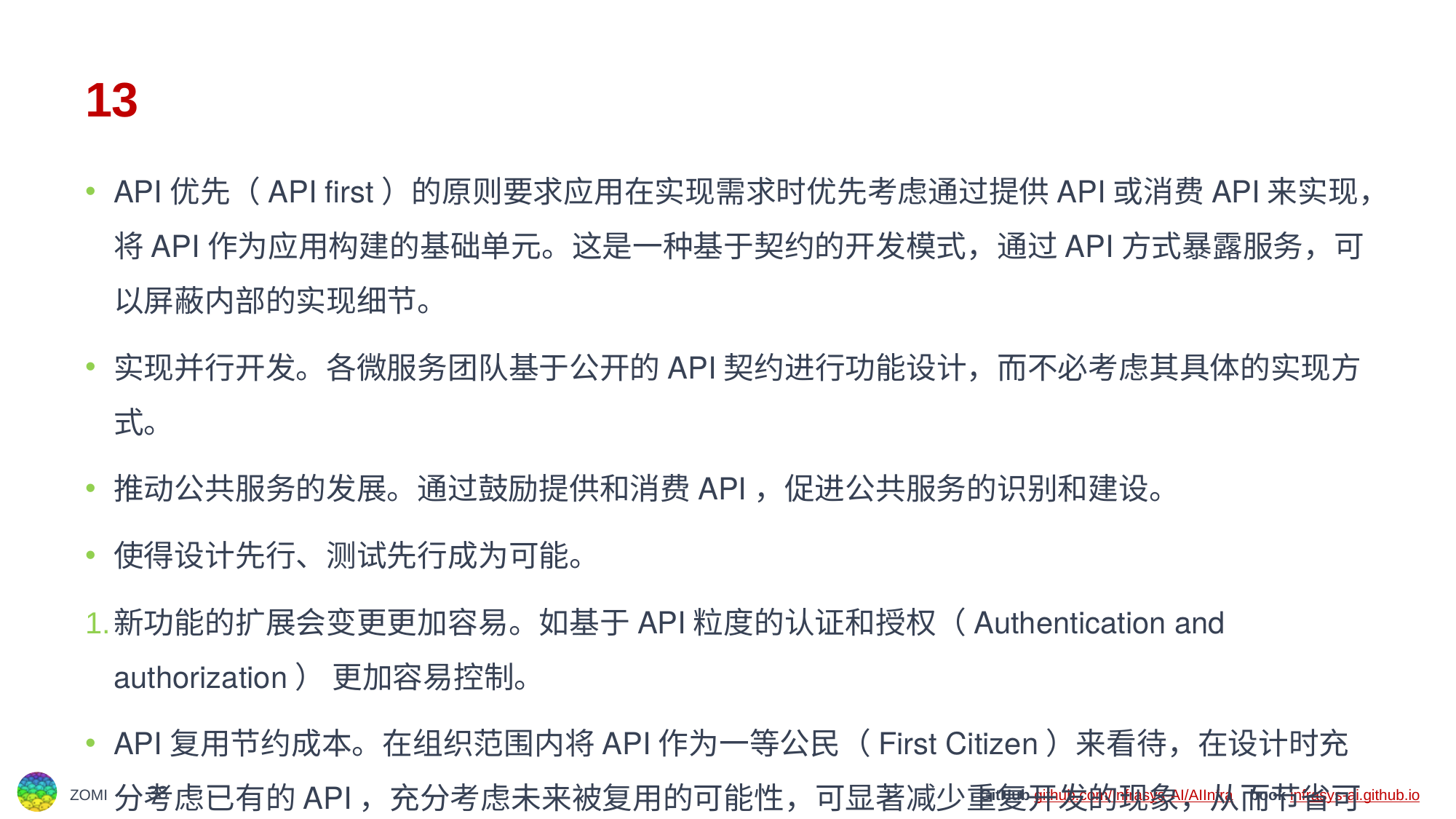

# 13
API优先（API first）的原则要求应用在实现需求时优先考虑通过提供API或消费API来实现，将API作为应用构建的基础单元。这是一种基于契约的开发模式，通过API方式暴露服务，可以屏蔽内部的实现细节。
实现并行开发。各微服务团队基于公开的API契约进行功能设计，而不必考虑其具体的实现方式。
推动公共服务的发展。通过鼓励提供和消费API，促进公共服务的识别和建设。
使得设计先行、测试先行成为可能。
新功能的扩展会变更更加容易。如基于API粒度的认证和授权（Authentication and authorization） 更加容易控制。
API复用节约成本。在组织范围内将API作为一等公民（First Citizen）来看待，在设计时充分考虑已有的API，充分考虑未来被复用的可能性，可显著减少重复开发的现象，从而节省可观的成本。
设计中心；提供API设计的全套工具，包括签名定义，参数和错误码定义，Mock测试，发布到HIS
HIS API Center：提供API的注册和管理功能，提供API SLA数据。推动AP1复用